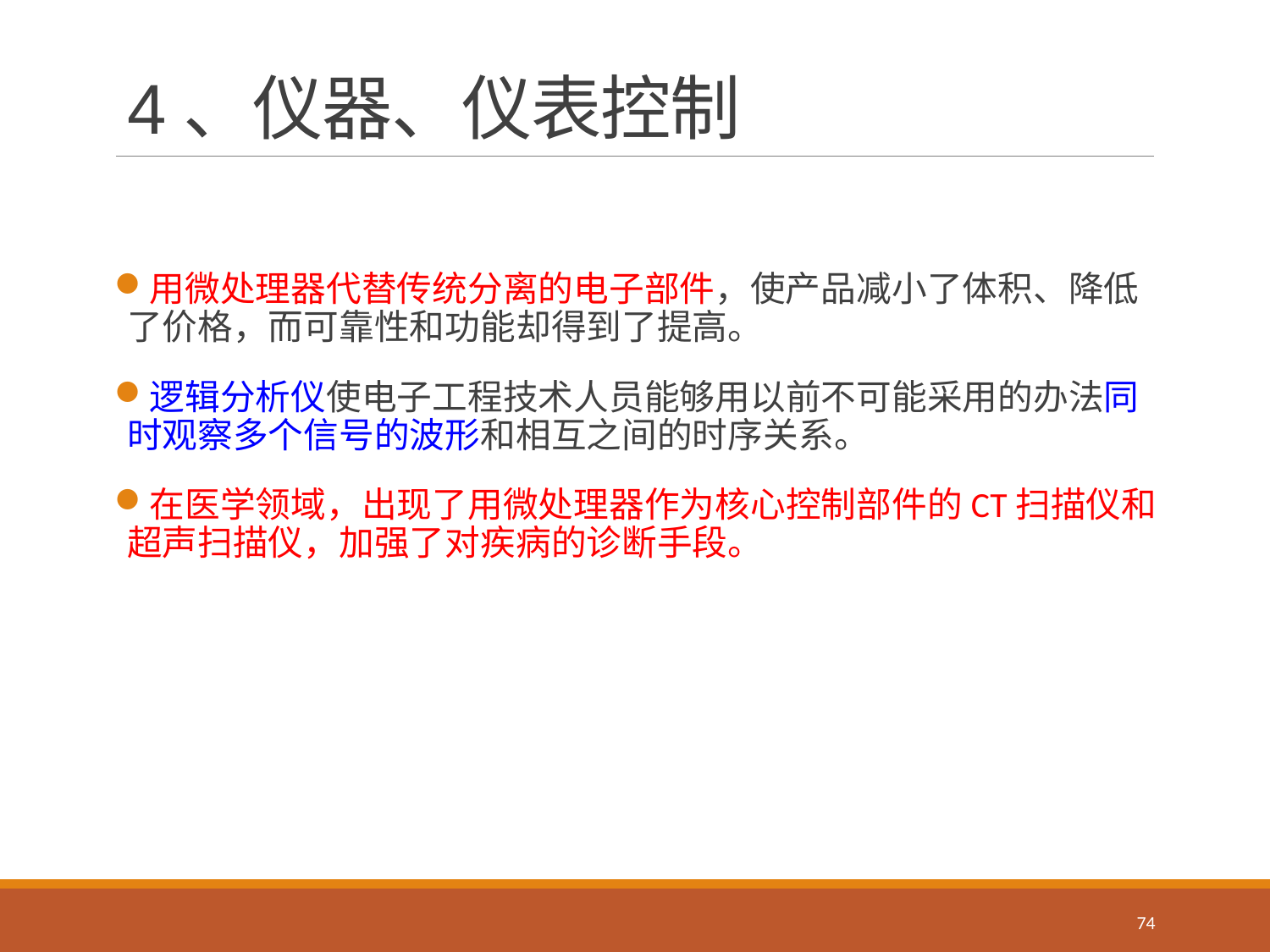

# 4、仪器、仪表控制
用微处理器代替传统分离的电子部件，使产品减小了体积、降低了价格，而可靠性和功能却得到了提高。
逻辑分析仪使电子工程技术人员能够用以前不可能采用的办法同时观察多个信号的波形和相互之间的时序关系。
在医学领域，出现了用微处理器作为核心控制部件的CT扫描仪和超声扫描仪，加强了对疾病的诊断手段。
74